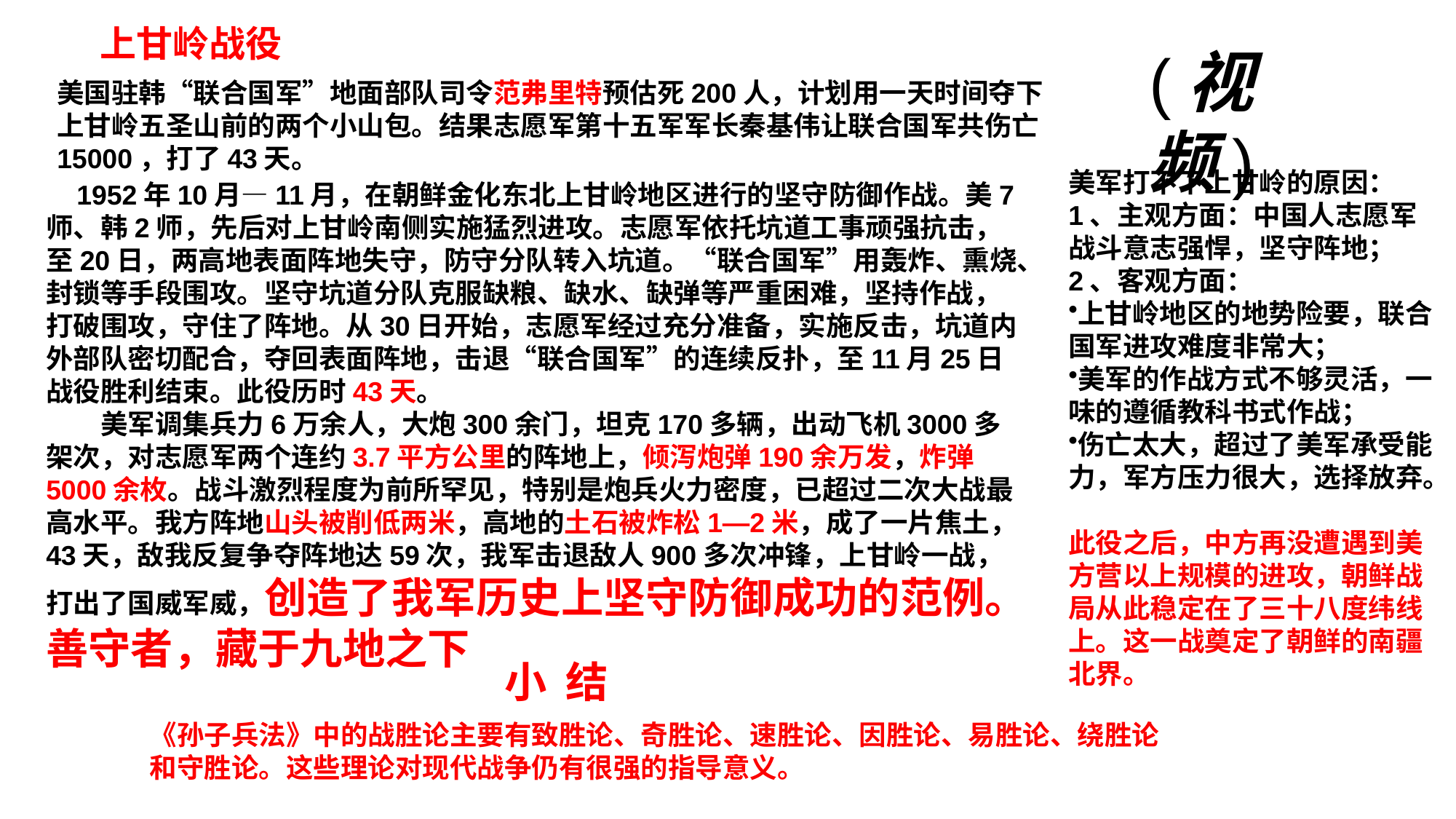

上甘岭战役
(视频)
美国驻韩“联合国军”地面部队司令范弗里特预估死200人，计划用一天时间夺下上甘岭五圣山前的两个小山包。结果志愿军第十五军军长秦基伟让联合国军共伤亡15000，打了43天。
美军打不下上甘岭的原因：
1、主观方面：中国人志愿军战斗意志强悍，坚守阵地；
2、客观方面：
上甘岭地区的地势险要，联合国军进攻难度非常大；
美军的作战方式不够灵活，一味的遵循教科书式作战；
伤亡太大，超过了美军承受能力，军方压力很大，选择放弃。

此役之后，中方再没遭遇到美方营以上规模的进攻，朝鲜战局从此稳定在了三十八度纬线上。这一战奠定了朝鲜的南疆北界。
    1952年10月—11月，在朝鲜金化东北上甘岭地区进行的坚守防御作战。美7师、韩2师，先后对上甘岭南侧实施猛烈进攻。志愿军依托坑道工事顽强抗击，至20日，两高地表面阵地失守，防守分队转入坑道。“联合国军”用轰炸、熏烧、封锁等手段围攻。坚守坑道分队克服缺粮、缺水、缺弹等严重困难，坚持作战，打破围攻，守住了阵地。从30日开始，志愿军经过充分准备，实施反击，坑道内外部队密切配合，夺回表面阵地，击退“联合国军”的连续反扑，至11月25日战役胜利结束。此役历时43天。
　　美军调集兵力6万余人，大炮300余门，坦克170多辆，出动飞机3000多架次，对志愿军两个连约3.7平方公里的阵地上，倾泻炮弹190余万发，炸弹5000余枚。战斗激烈程度为前所罕见，特别是炮兵火力密度，已超过二次大战最高水平。我方阵地山头被削低两米，高地的土石被炸松1—2米，成了一片焦土，43天，敌我反复争夺阵地达59次，我军击退敌人900多次冲锋，上甘岭一战，打出了国威军威，创造了我军历史上坚守防御成功的范例。
善守者，藏于九地之下
小  结
《孙子兵法》中的战胜论主要有致胜论、奇胜论、速胜论、因胜论、易胜论、绕胜论和守胜论。这些理论对现代战争仍有很强的指导意义。